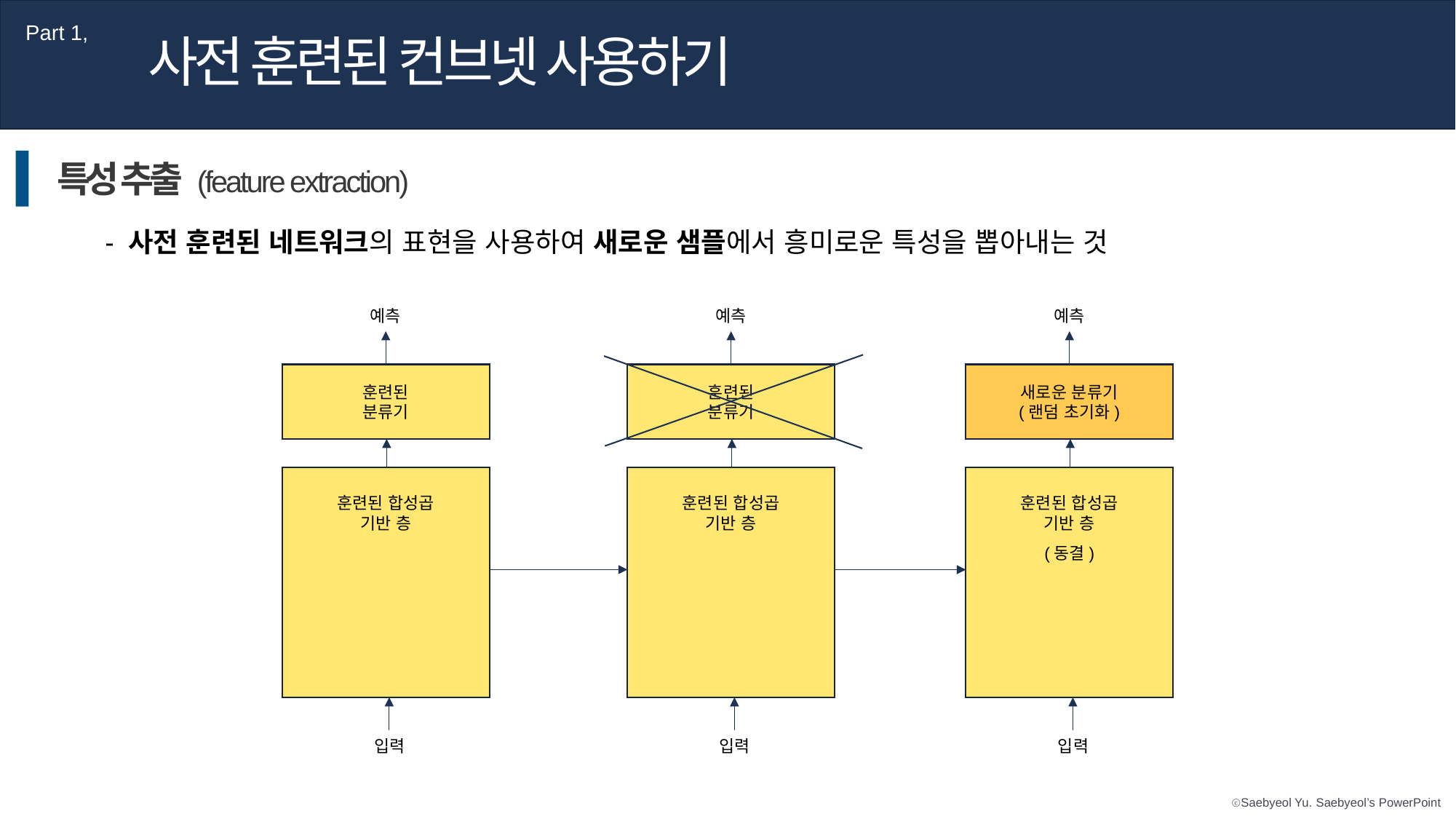

Part 1,
사전 훈련된 컨브넷 사용하기

특성 추출 (feature extraction)
- 사전 훈련된 네트워크의 표현을 사용하여 새로운 샘플에서 흥미로운 특성을 뽑아내는 것
예측
예측
예측
훈련된
분류기
훈련된
분류기
새로운 분류기
(랜덤 초기화)

훈련된 합성곱
기반 층

훈련된 합성곱
기반 층

훈련된 합성곱
기반 층
(동결)
입력
입력
입력